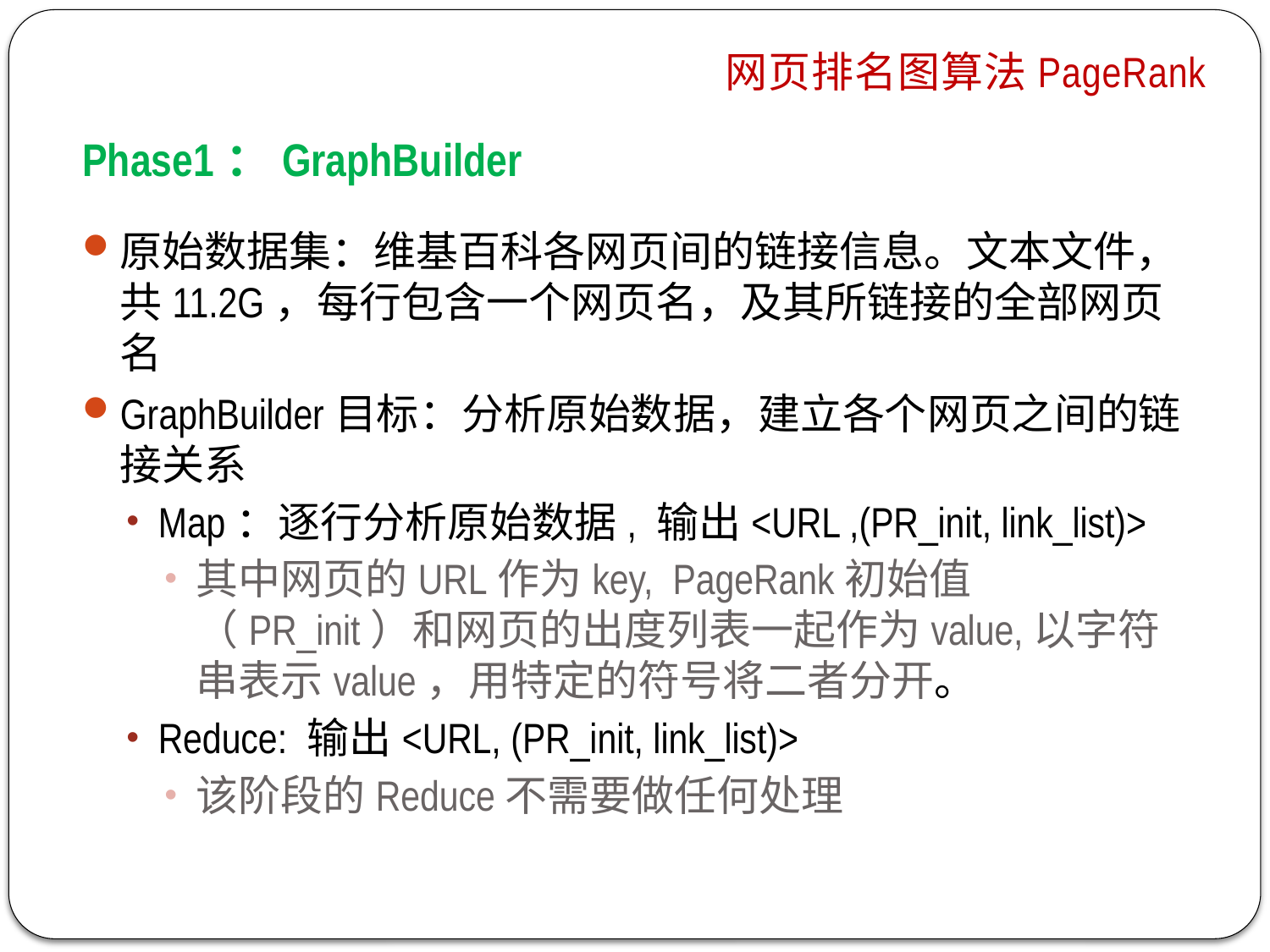

网页排名图算法PageRank
# Phase1：GraphBuilder
原始数据集：维基百科各网页间的链接信息。文本文件，共11.2G，每行包含一个网页名，及其所链接的全部网页名
GraphBuilder目标：分析原始数据，建立各个网页之间的链接关系
Map：逐行分析原始数据, 输出<URL ,(PR_init, link_list)>
其中网页的URL作为key,  PageRank初始值（PR_init）和网页的出度列表一起作为value,以字符串表示value，用特定的符号将二者分开。
Reduce: 输出<URL, (PR_init, link_list)>
该阶段的Reduce不需要做任何处理